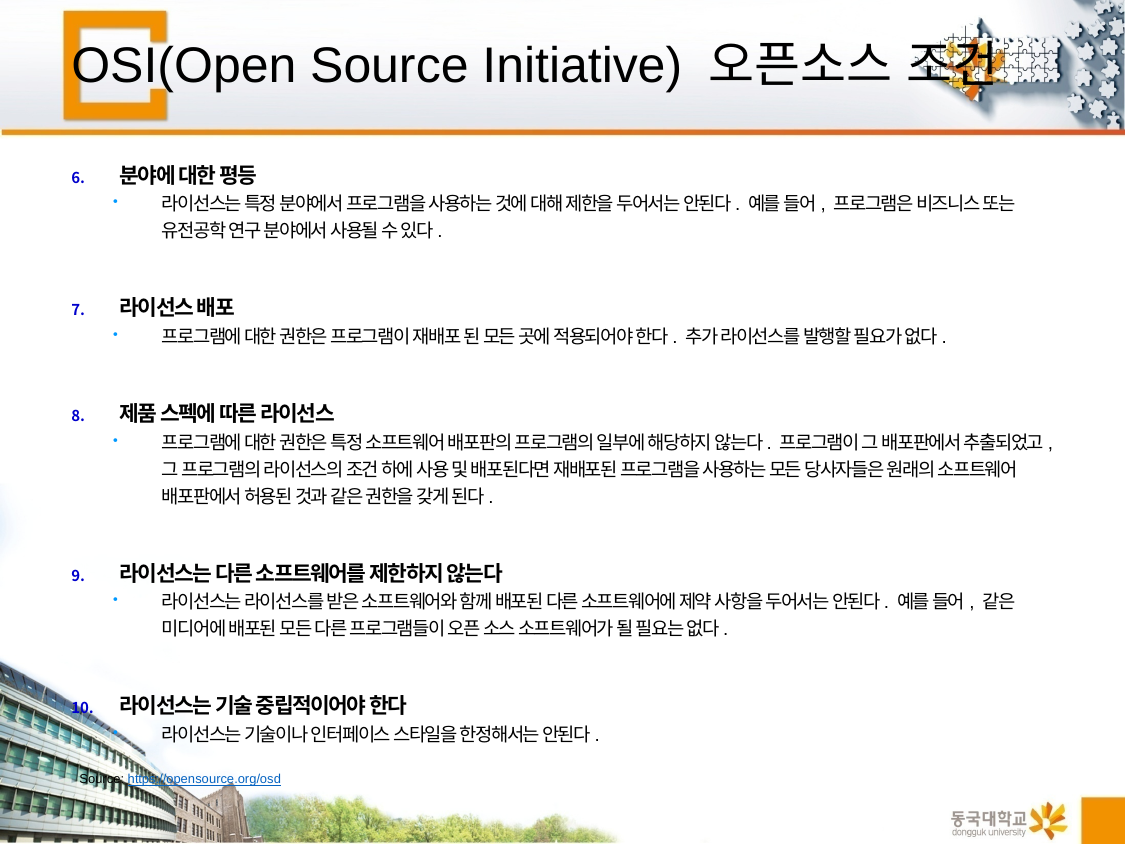

# OSI(Open Source Initiative) 오픈소스 조건
분야에 대한 평등
라이선스는 특정 분야에서 프로그램을 사용하는 것에 대해 제한을 두어서는 안된다. 예를 들어, 프로그램은 비즈니스 또는 유전공학 연구 분야에서 사용될 수 있다.

라이선스 배포
프로그램에 대한 권한은 프로그램이 재배포 된 모든 곳에 적용되어야 한다. 추가 라이선스를 발행할 필요가 없다.

제품 스펙에 따른 라이선스
프로그램에 대한 권한은 특정 소프트웨어 배포판의 프로그램의 일부에 해당하지 않는다. 프로그램이 그 배포판에서 추출되었고, 그 프로그램의 라이선스의 조건 하에 사용 및 배포된다면 재배포된 프로그램을 사용하는 모든 당사자들은 원래의 소프트웨어 배포판에서 허용된 것과 같은 권한을 갖게 된다.

라이선스는 다른 소프트웨어를 제한하지 않는다
라이선스는 라이선스를 받은 소프트웨어와 함께 배포된 다른 소프트웨어에 제약 사항을 두어서는 안된다. 예를 들어, 같은 미디어에 배포된 모든 다른 프로그램들이 오픈 소스 소프트웨어가 될 필요는 없다.

라이선스는 기술 중립적이어야 한다
라이선스는 기술이나 인터페이스 스타일을 한정해서는 안된다.
Source: https://opensource.org/osd